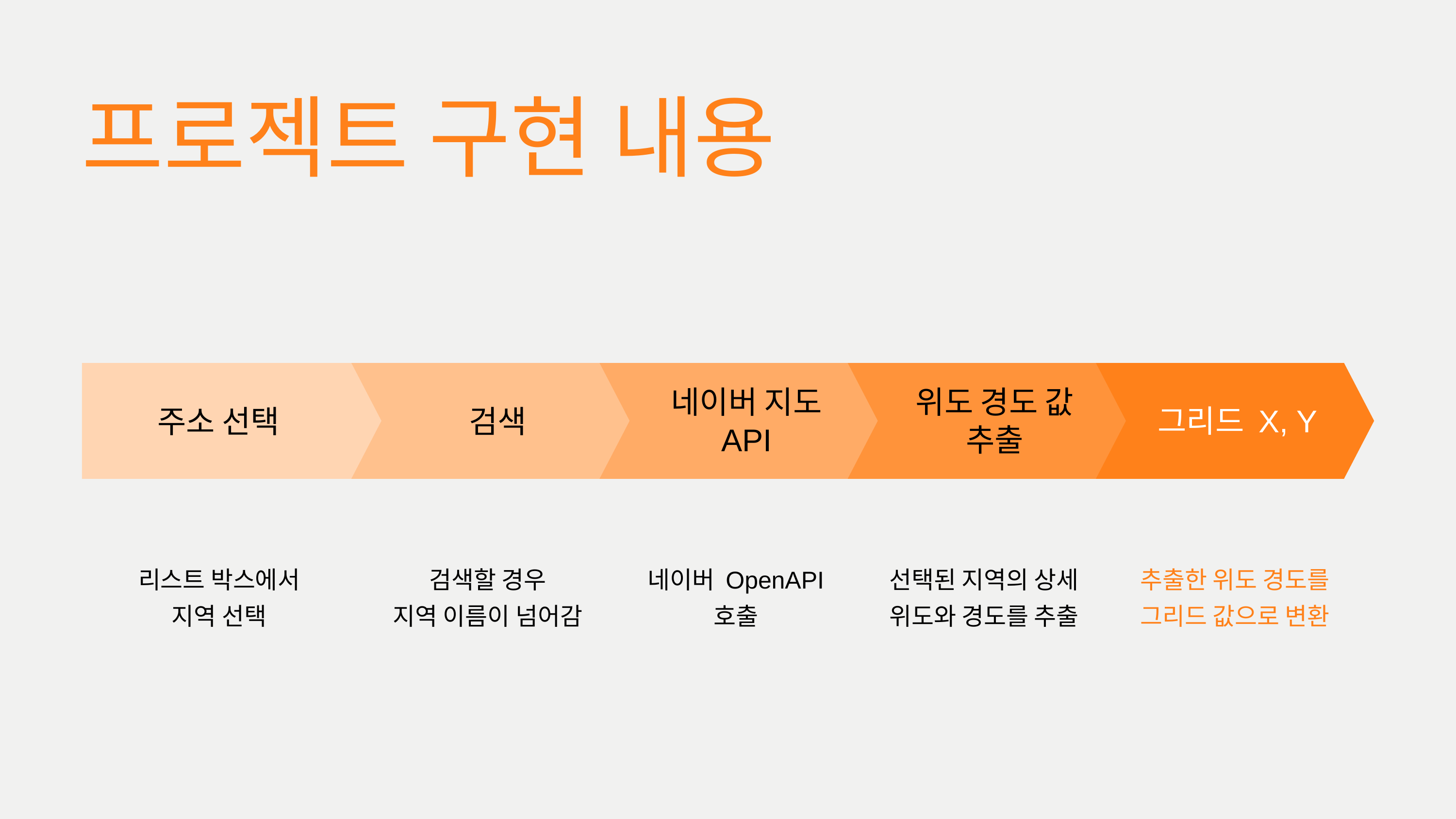

프로젝트 구현 내용

네이버 지도 API
위도 경도 값
추출
그리드 X, Y
주소 선택
검색
리스트 박스에서
지역 선택
검색할 경우
지역 이름이 넘어감
네이버 OpenAPI
호출
선택된 지역의 상세 위도와 경도를 추출
추출한 위도 경도를 그리드 값으로 변환